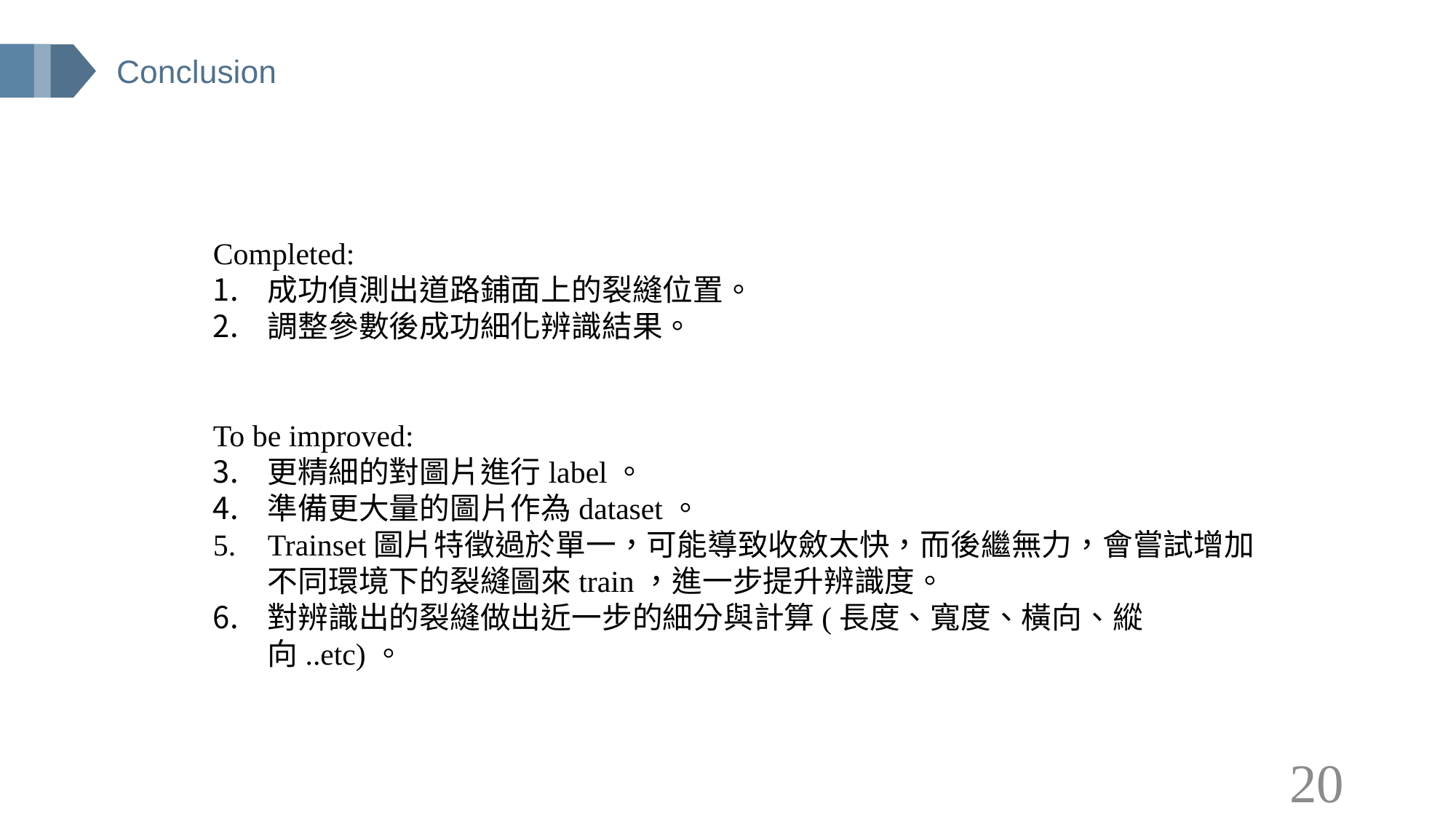

Completed:
成功偵測出道路鋪面上的裂縫位置。
調整參數後成功細化辨識結果。

To be improved:
更精細的對圖片進行label。
準備更大量的圖片作為dataset。
Trainset圖片特徵過於單一，可能導致收斂太快，而後繼無力，會嘗試增加不同環境下的裂縫圖來train，進一步提升辨識度。
對辨識出的裂縫做出近一步的細分與計算(長度、寬度、橫向、縱向..etc)。
20